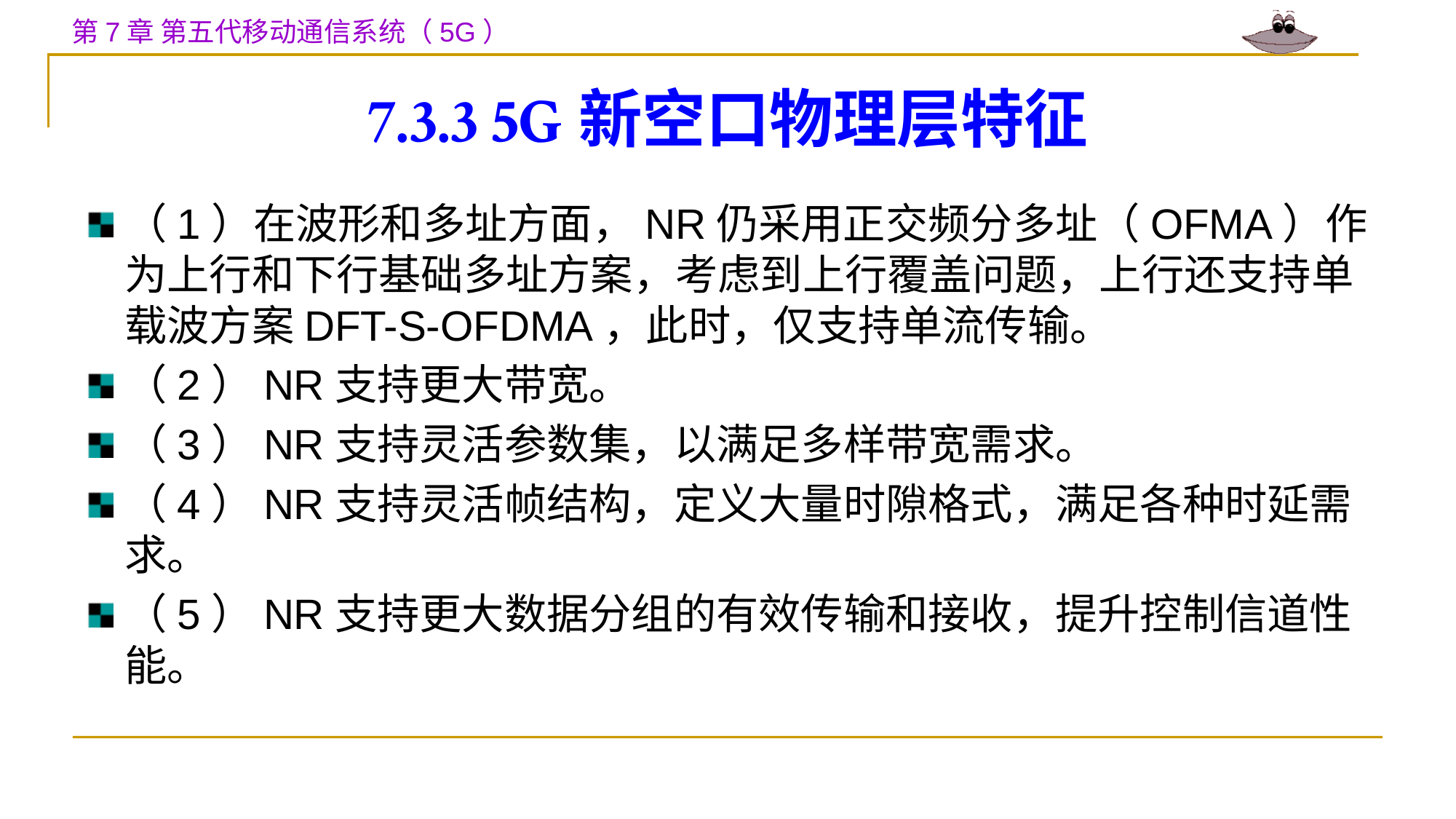

# 7.3.3 5G新空口物理层特征
（1）在波形和多址方面，NR仍采用正交频分多址（OFMA）作为上行和下行基础多址方案，考虑到上行覆盖问题，上行还支持单载波方案DFT-S-OFDMA，此时，仅支持单流传输。
（2）NR支持更大带宽。
（3）NR支持灵活参数集，以满足多样带宽需求。
（4）NR支持灵活帧结构，定义大量时隙格式，满足各种时延需求。
（5）NR支持更大数据分组的有效传输和接收，提升控制信道性能。